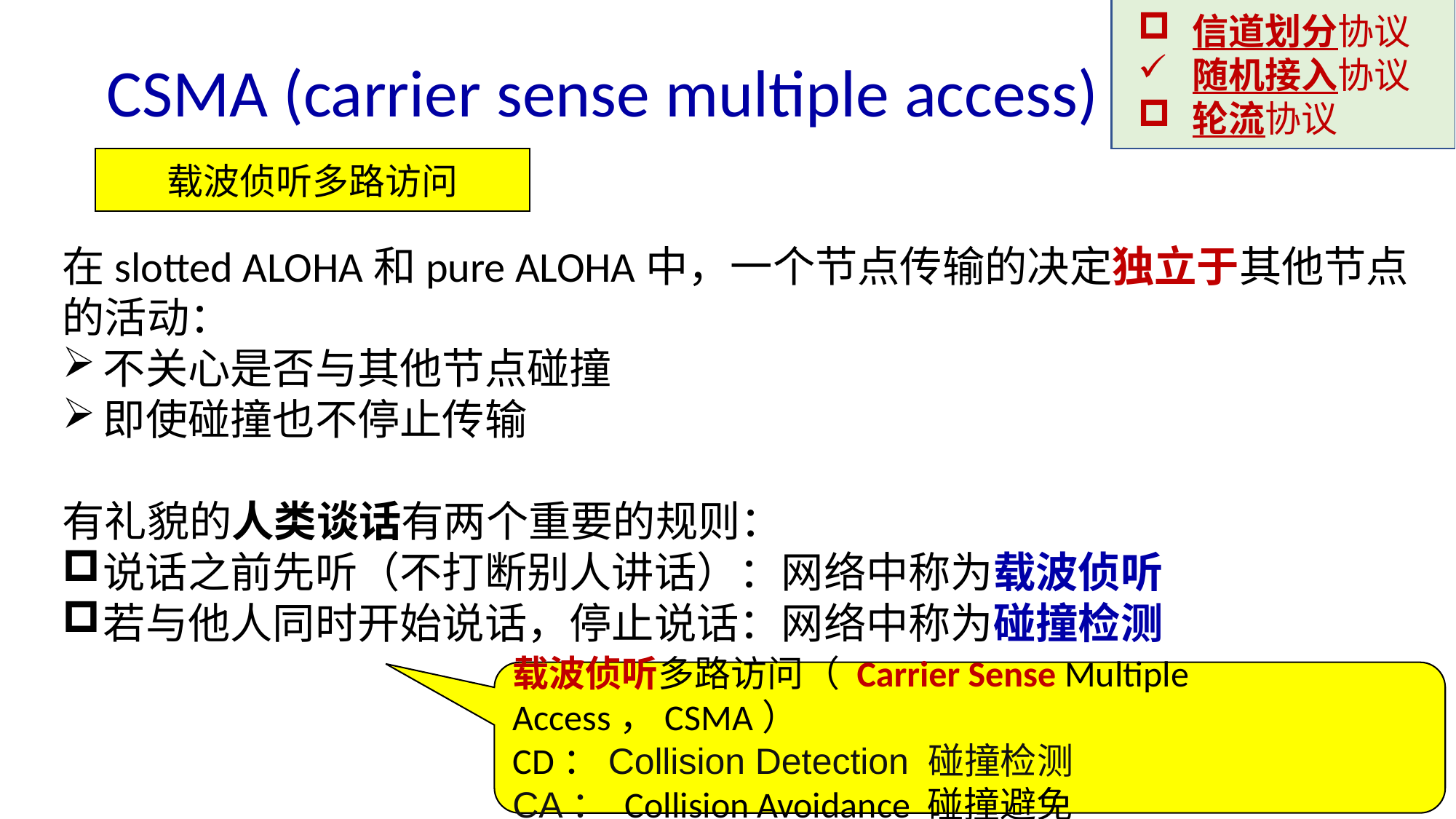

信道划分协议
随机接入协议
轮流协议
# CSMA (carrier sense multiple access)
载波侦听多路访问
在slotted ALOHA和pure ALOHA中，一个节点传输的决定独立于其他节点的活动：
不关心是否与其他节点碰撞
即使碰撞也不停止传输

有礼貌的人类谈话有两个重要的规则：
说话之前先听（不打断别人讲话）：网络中称为载波侦听
若与他人同时开始说话，停止说话：网络中称为碰撞检测
载波侦听多路访问（ Carrier Sense Multiple Access，CSMA）
CD：Collision Detection 碰撞检测
CA： Collision Avoidance 碰撞避免
Link Layer: 6-42